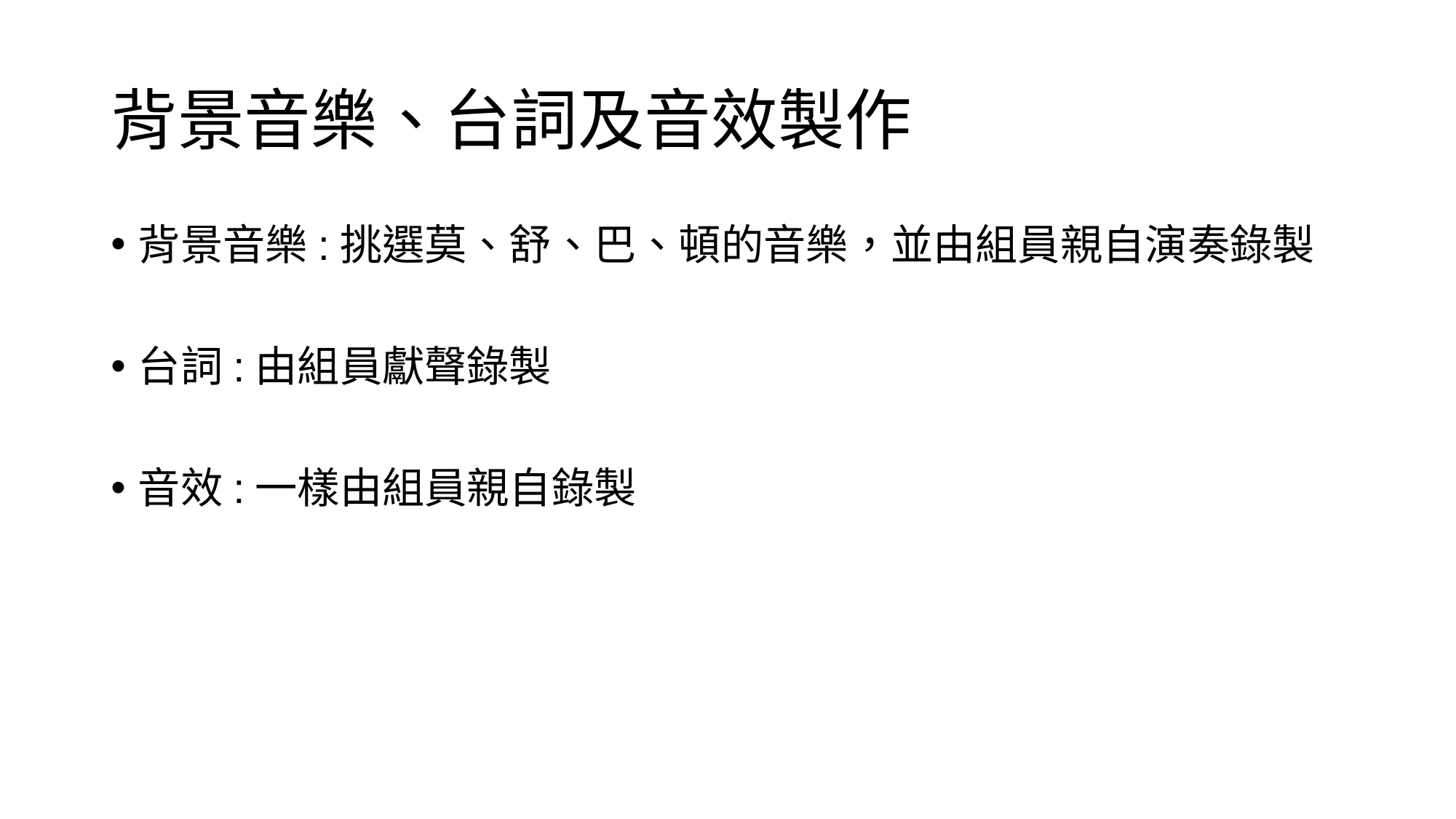

# 背景音樂、台詞及音效製作
背景音樂:挑選莫、舒、巴、頓的音樂，並由組員親自演奏錄製

台詞:由組員獻聲錄製

音效:一樣由組員親自錄製